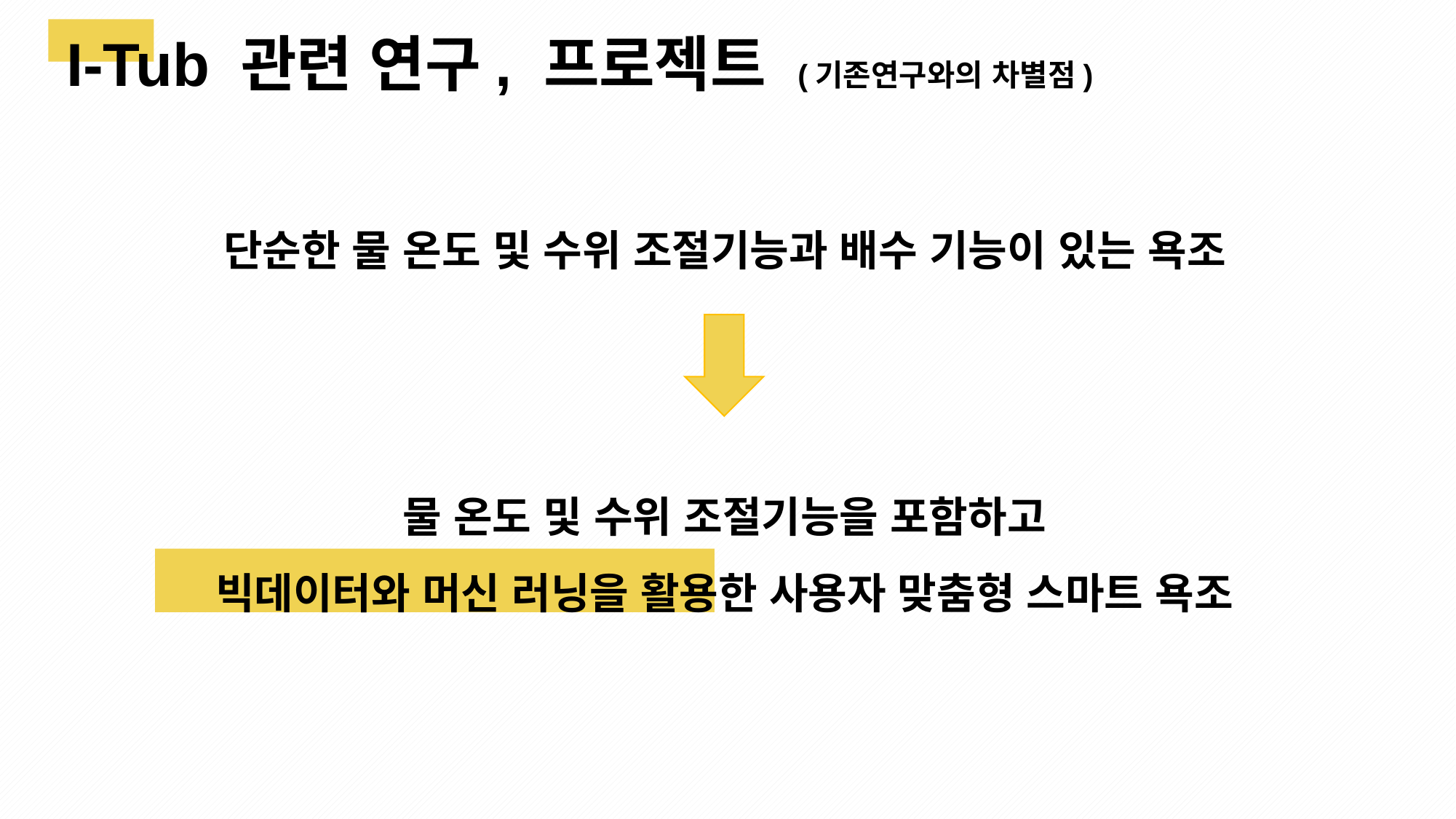

I-Tub 관련 연구, 프로젝트 (기존연구와의 차별점)
단순한 물 온도 및 수위 조절기능과 배수 기능이 있는 욕조

물 온도 및 수위 조절기능을 포함하고
빅데이터와 머신 러닝을 활용한 사용자 맞춤형 스마트 욕조